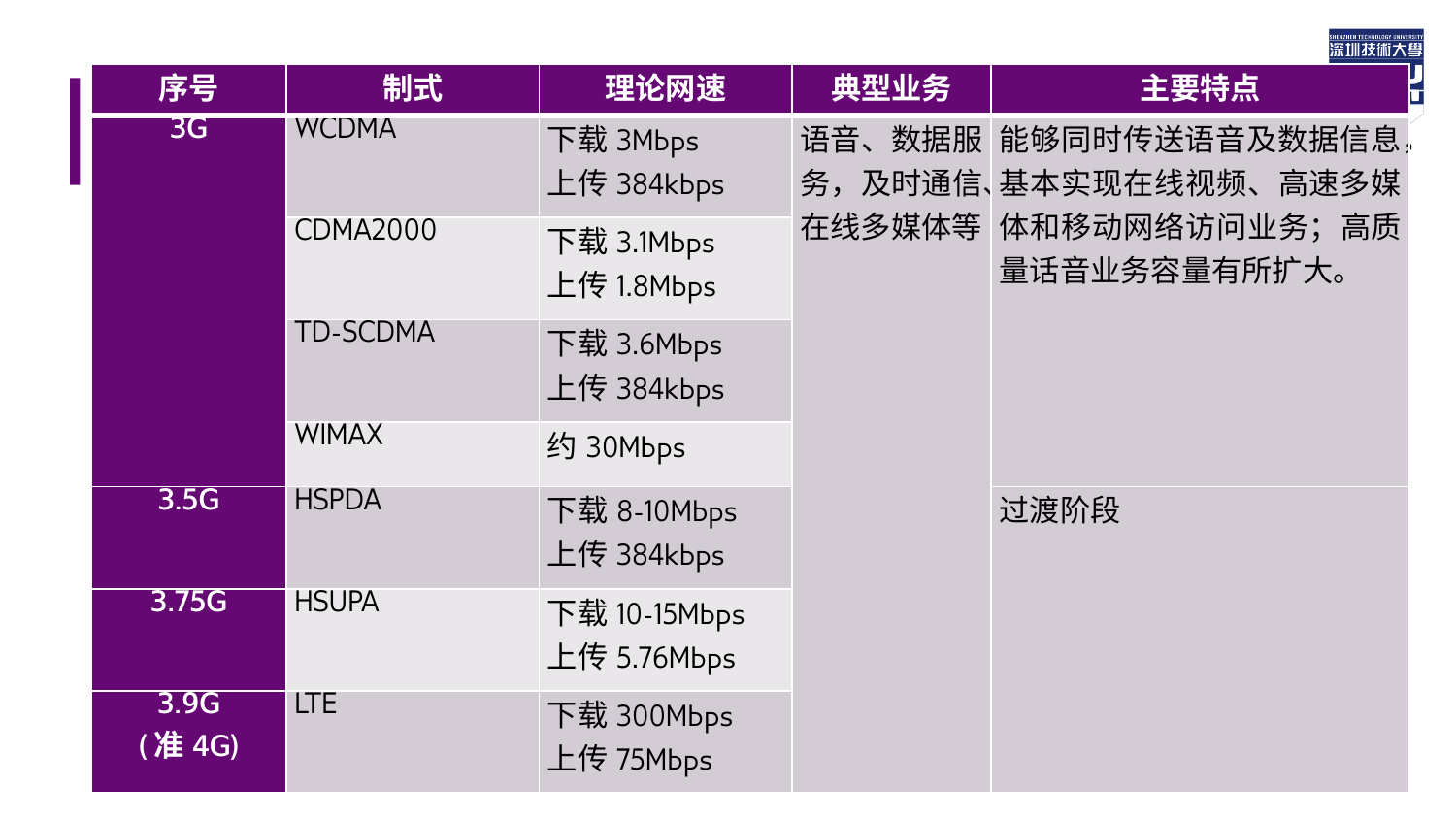

| 序号 | 制式 | 理论网速 | 典型业务 | 主要特点 |
| --- | --- | --- | --- | --- |
| 3G | WCDMA | 下载3Mbps 上传384kbps | 语音、数据服务，及时通信、在线多媒体等 | 能够同时传送语音及数据信息，基本实现在线视频、高速多媒体和移动网络访问业务；高质量话音业务容量有所扩大。 |
|  | CDMA2000 | 下载3.1Mbps 上传1.8Mbps |  |  |
|  | TD-SCDMA | 下载3.6Mbps 上传384kbps |  |  |
|  | WIMAX | 约30Mbps |  |  |
| 3.5G | HSPDA | 下载8-10Mbps 上传384kbps |  | 过渡阶段 |
| 3.75G | HSUPA | 下载10-15Mbps 上传5.76Mbps |  |  |
| 3.9G (准4G) | LTE | 下载300Mbps 上传75Mbps |  |  |